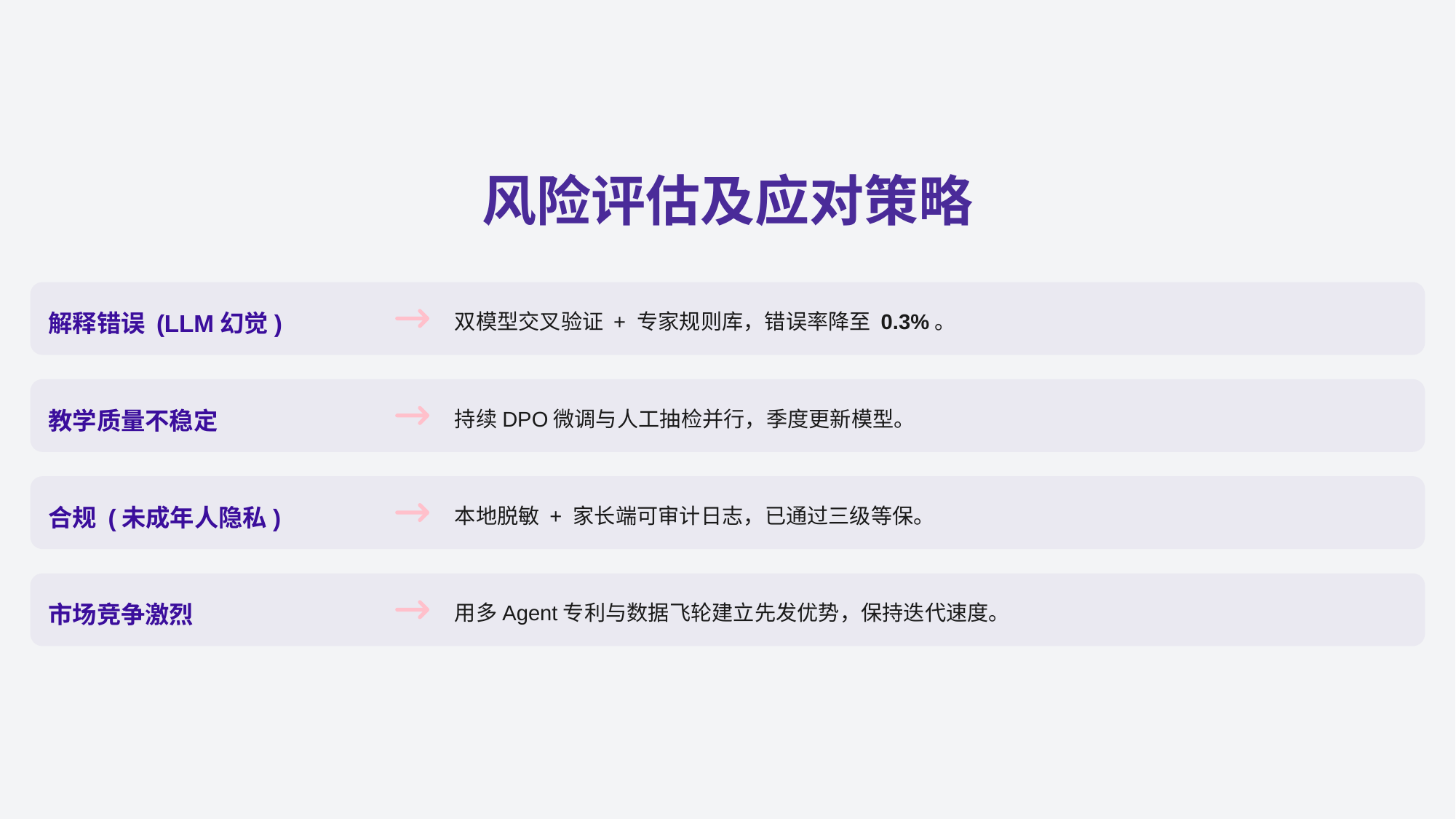

风险评估及应对策略

解释错误 (LLM幻觉)

双模型交叉验证 + 专家规则库，错误率降至 0.3%。

教学质量不稳定

持续DPO微调与人工抽检并行，季度更新模型。

合规 (未成年人隐私)

本地脱敏 + 家长端可审计日志，已通过三级等保。

市场竞争激烈

用多Agent专利与数据飞轮建立先发优势，保持迭代速度。